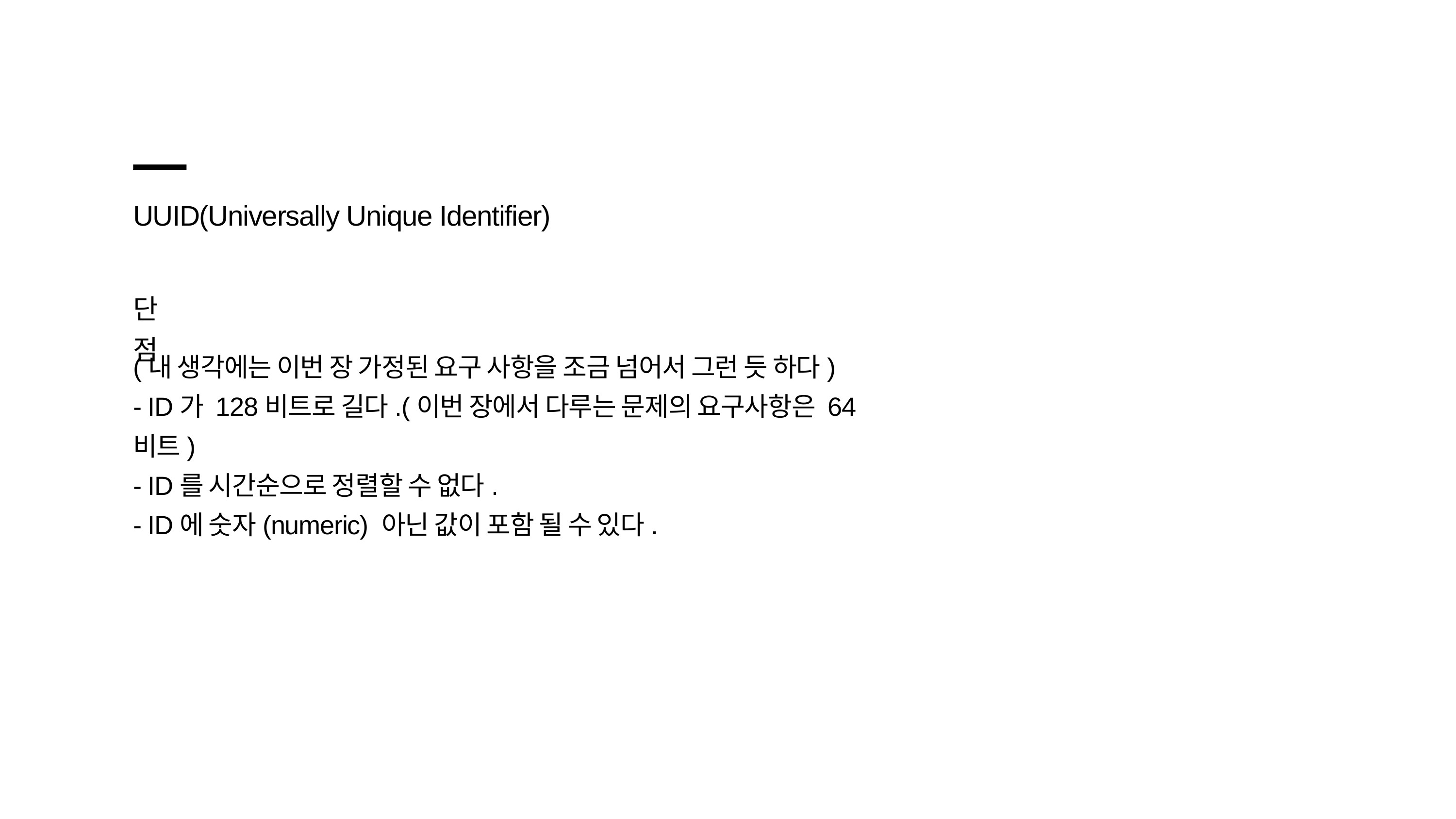

UUID(Universally Unique Identifier)
단점
(내 생각에는 이번 장 가정된 요구 사항을 조금 넘어서 그런 듯 하다)
- ID가 128비트로 길다.(이번 장에서 다루는 문제의 요구사항은 64비트)
- ID를 시간순으로 정렬할 수 없다.
- ID에 숫자(numeric) 아닌 값이 포함 될 수 있다.